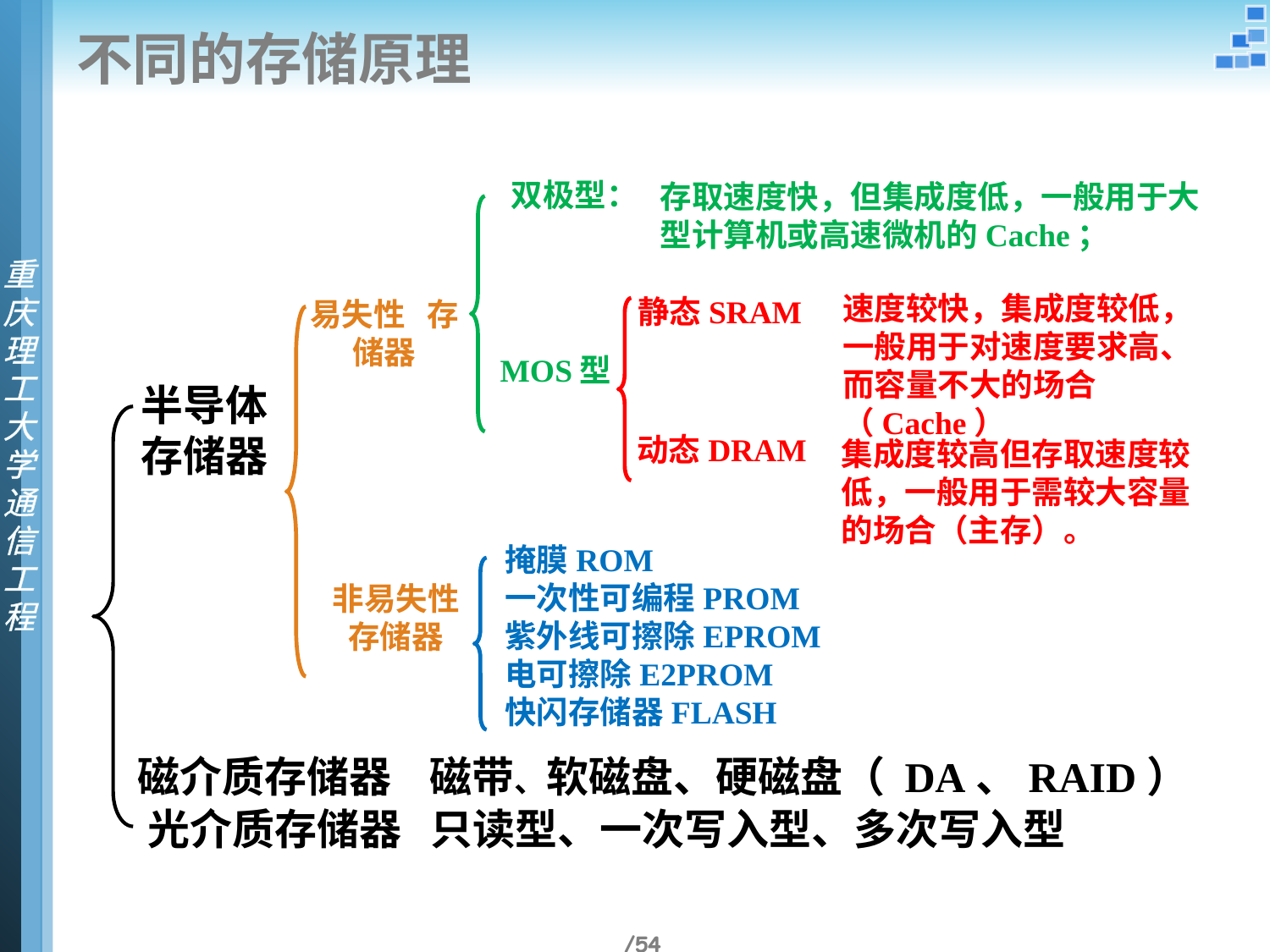

不同的存储原理
双极型：

MOS型

存取速度快，但集成度低，一般用于大型计算机或高速微机的Cache；
速度较快，集成度较低，一般用于对速度要求高、而容量不大的场合（Cache）
静态SRAM
易失性   存储器

非易失性存储器

半导体存储器

磁介质存储器    磁带、软磁盘、硬磁盘（ DA、RAID）
光介质存储器   只读型、一次写入型、多次写入型
动态DRAM
集成度较高但存取速度较低，一般用于需较大容量的场合（主存）。
掩膜ROM
一次性可编程PROM
紫外线可擦除EPROM
电可擦除E2PROM
快闪存储器FLASH

3
/54